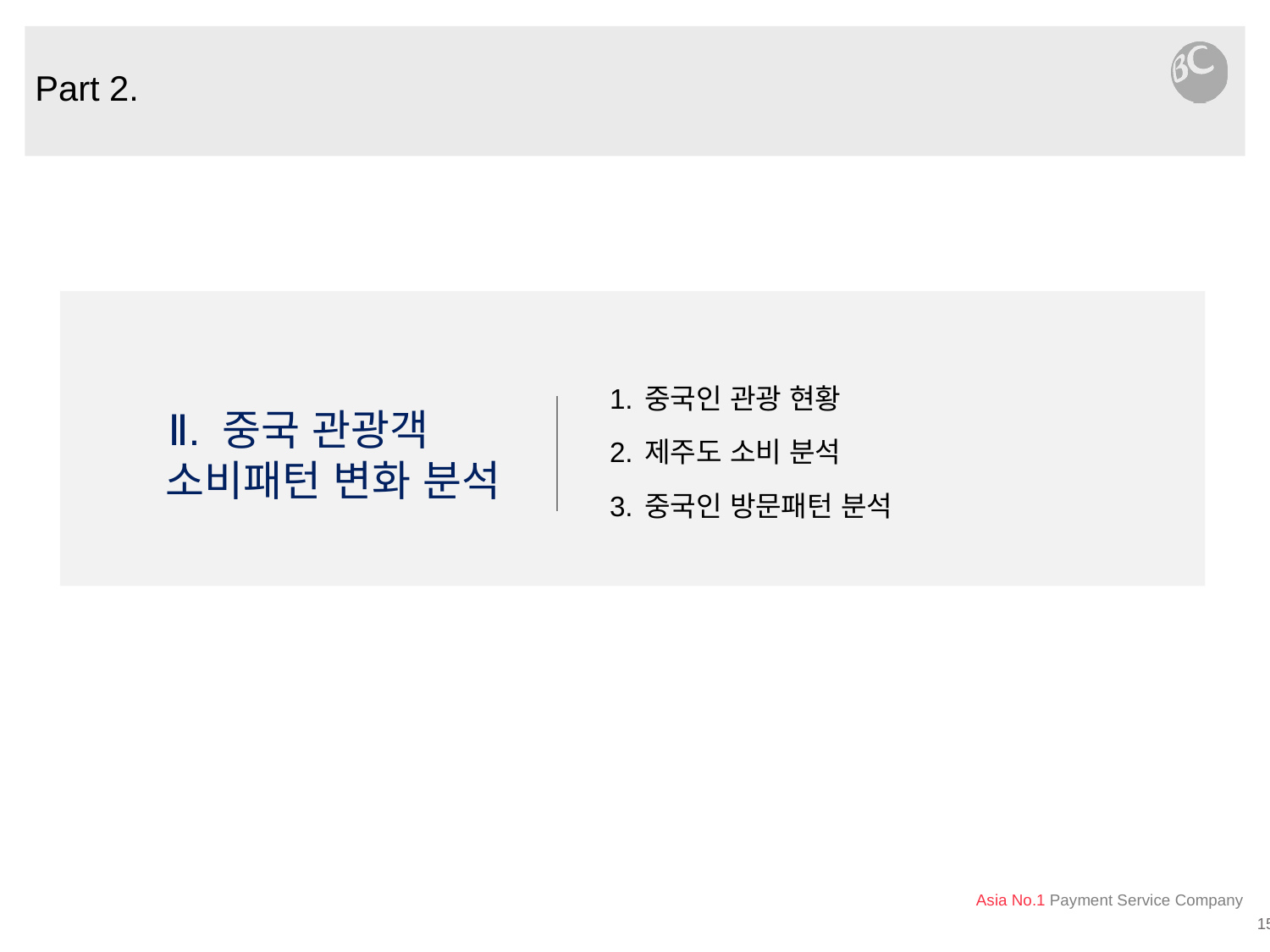

Part 2.

중국인 관광 현황
제주도 소비 분석
중국인 방문패턴 분석
Ⅱ. 중국 관광객
     소비패턴 변화 분석